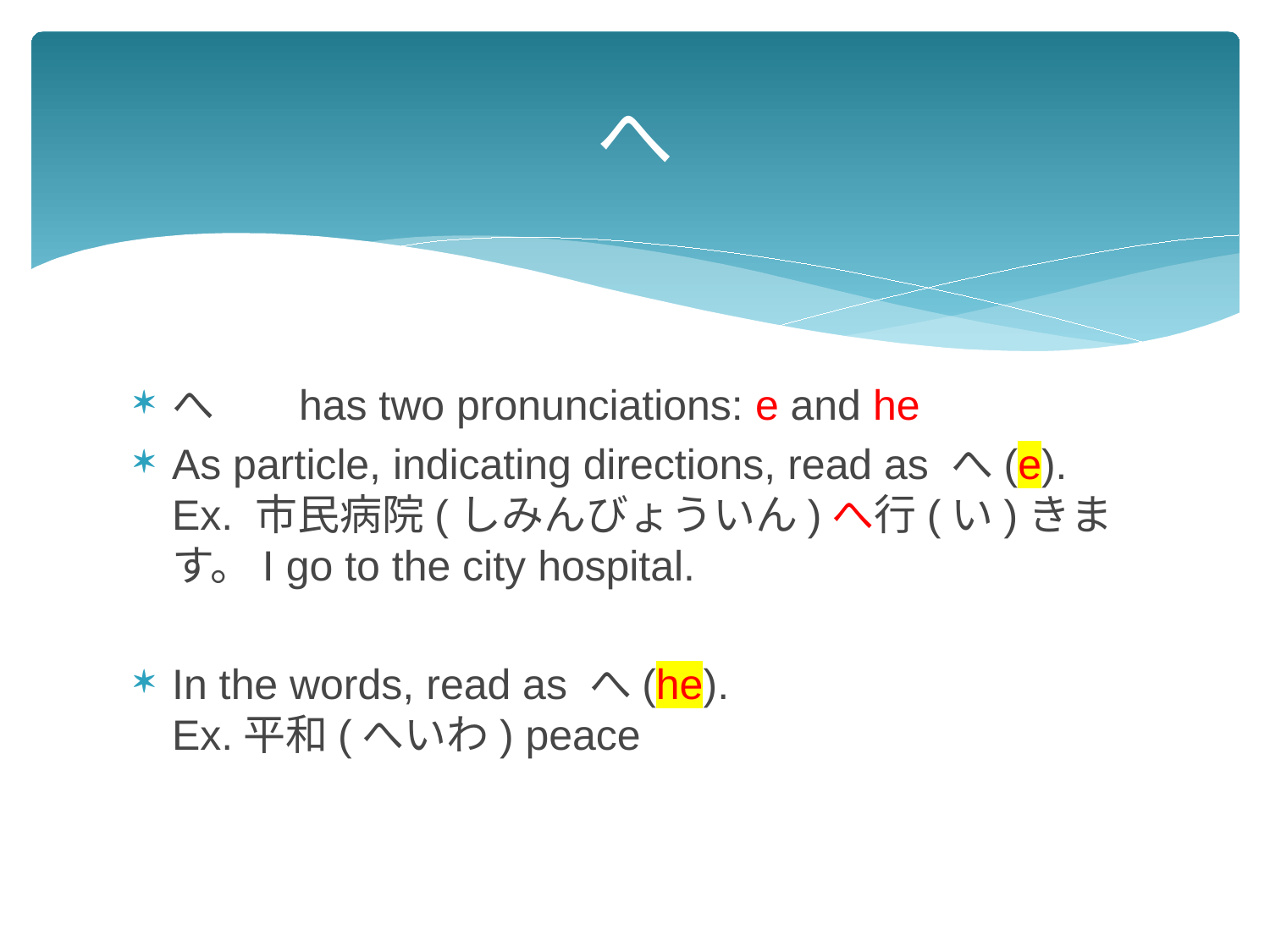

# へ
へ 	has two pronunciations: e and he
As particle, indicating directions, read as へ(e).
Ex. 市民病院(しみんびょういん)へ行(い)きます。I go to the city hospital.

In the words, read as へ(he).
Ex.平和(へいわ) peace